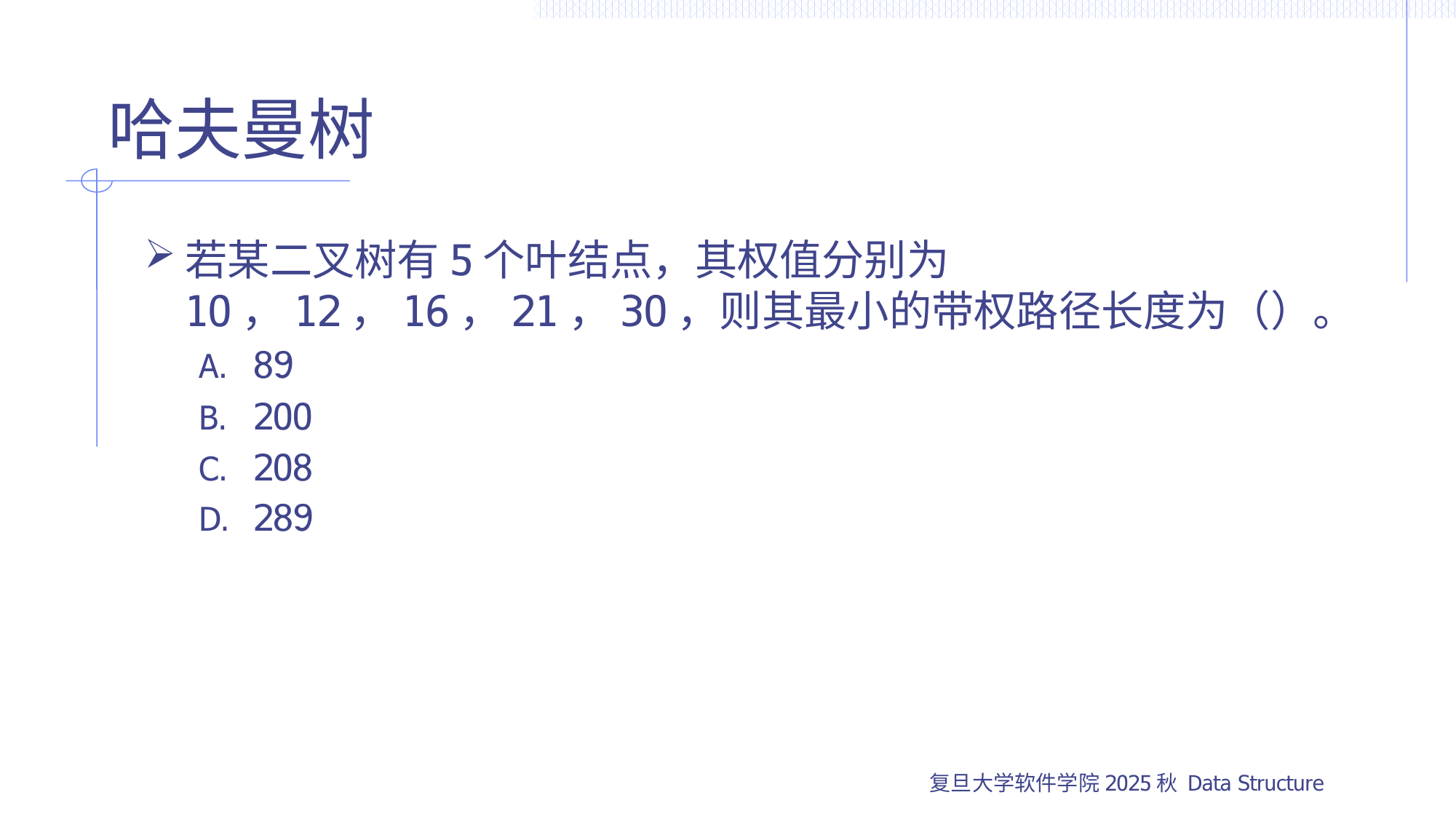

# 哈夫曼树
若某二叉树有5个叶结点，其权值分别为10，12，16，21，30，则其最小的带权路径长度为（）。
89
200
208
289